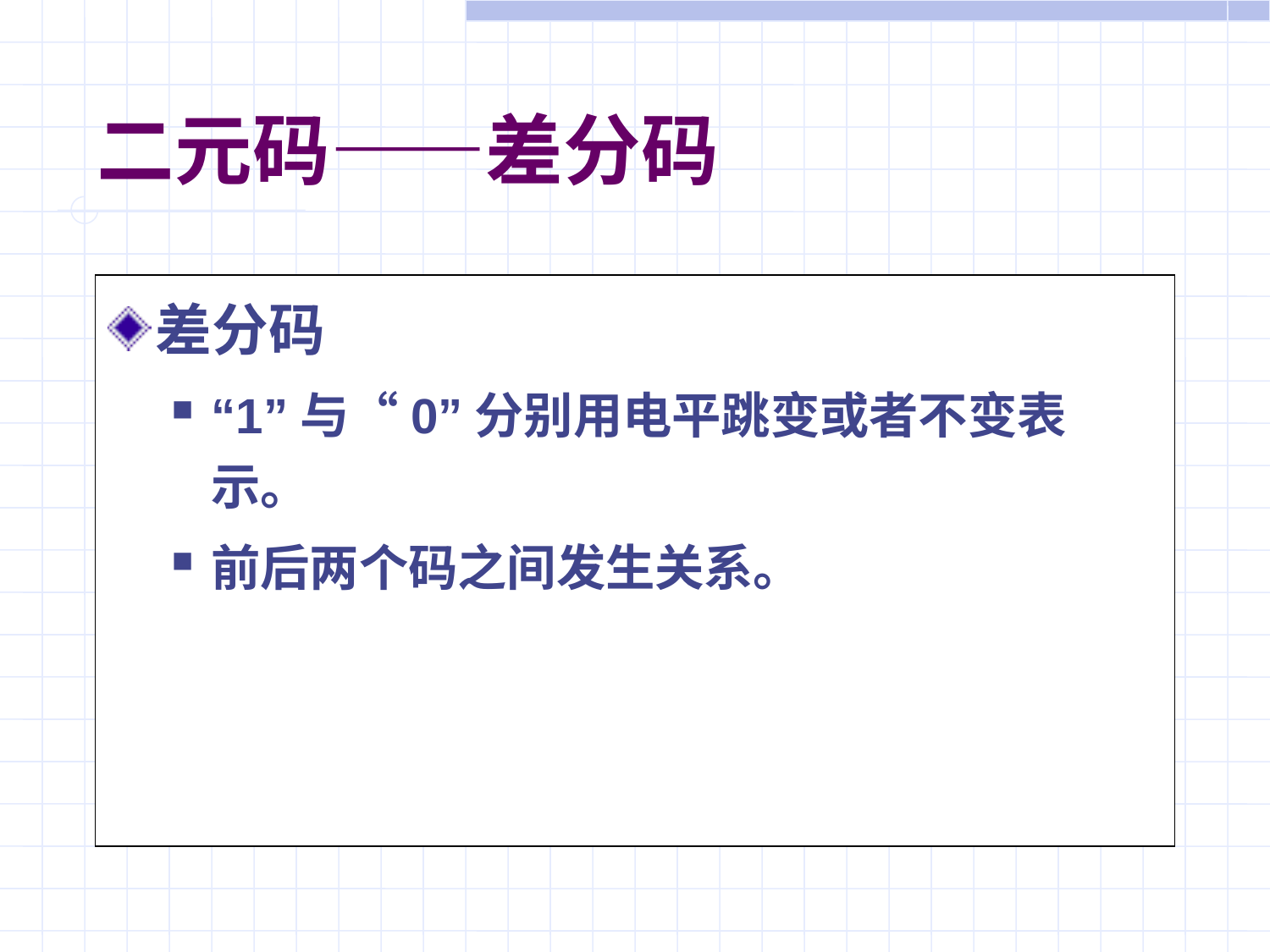

# 二元码——差分码
差分码
“1”与“0”分别用电平跳变或者不变表示。
前后两个码之间发生关系。